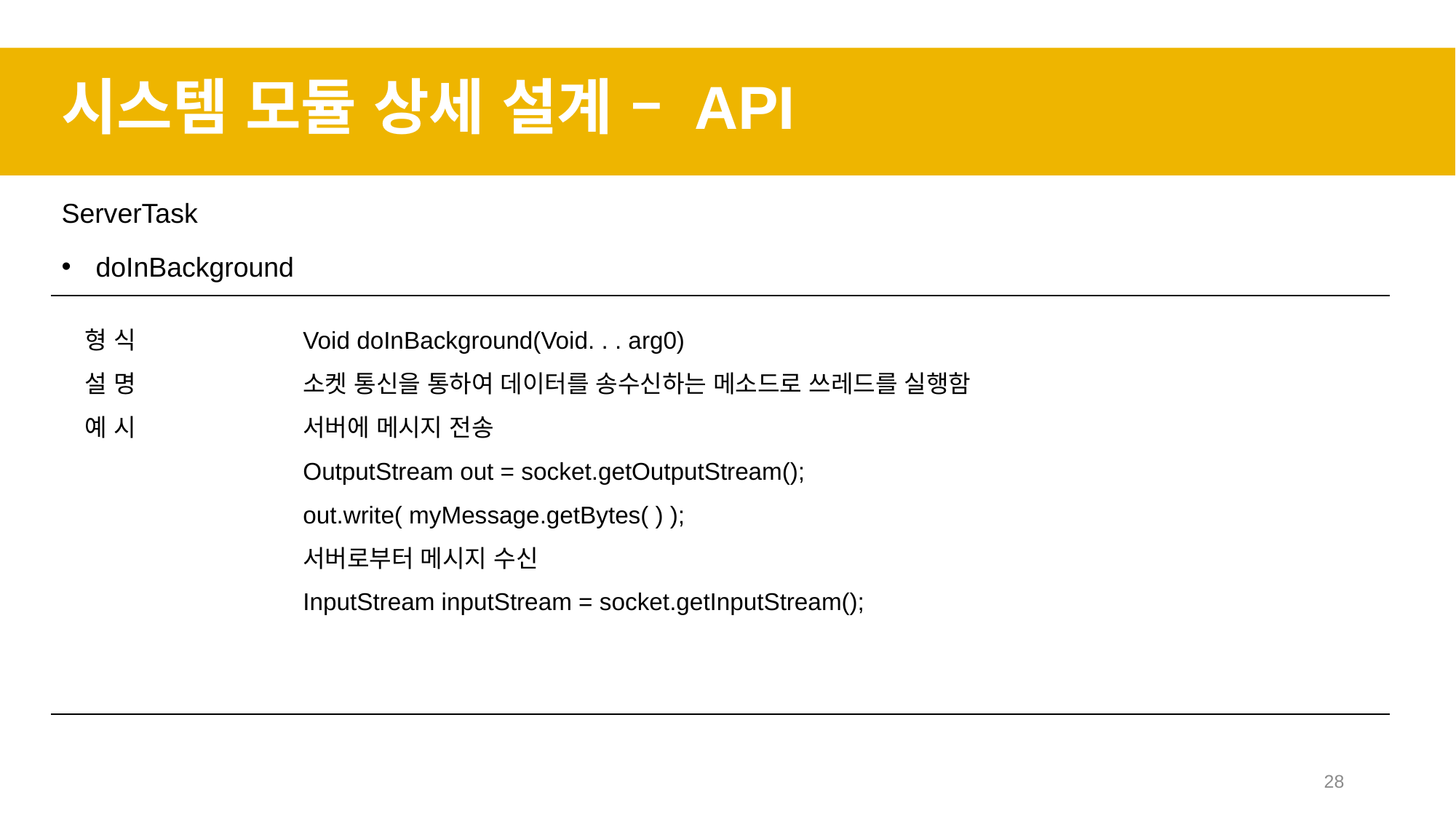

시스템 모듈 상세 설계 – API
ServerTask
doInBackground
형 식		Void doInBackground(Void. . . arg0)
설 명		소켓 통신을 통하여 데이터를 송수신하는 메소드로 쓰레드를 실행함
예 시		서버에 메시지 전송
		OutputStream out = socket.getOutputStream();
		out.write( myMessage.getBytes( ) );
		서버로부터 메시지 수신
		InputStream inputStream = socket.getInputStream();
28